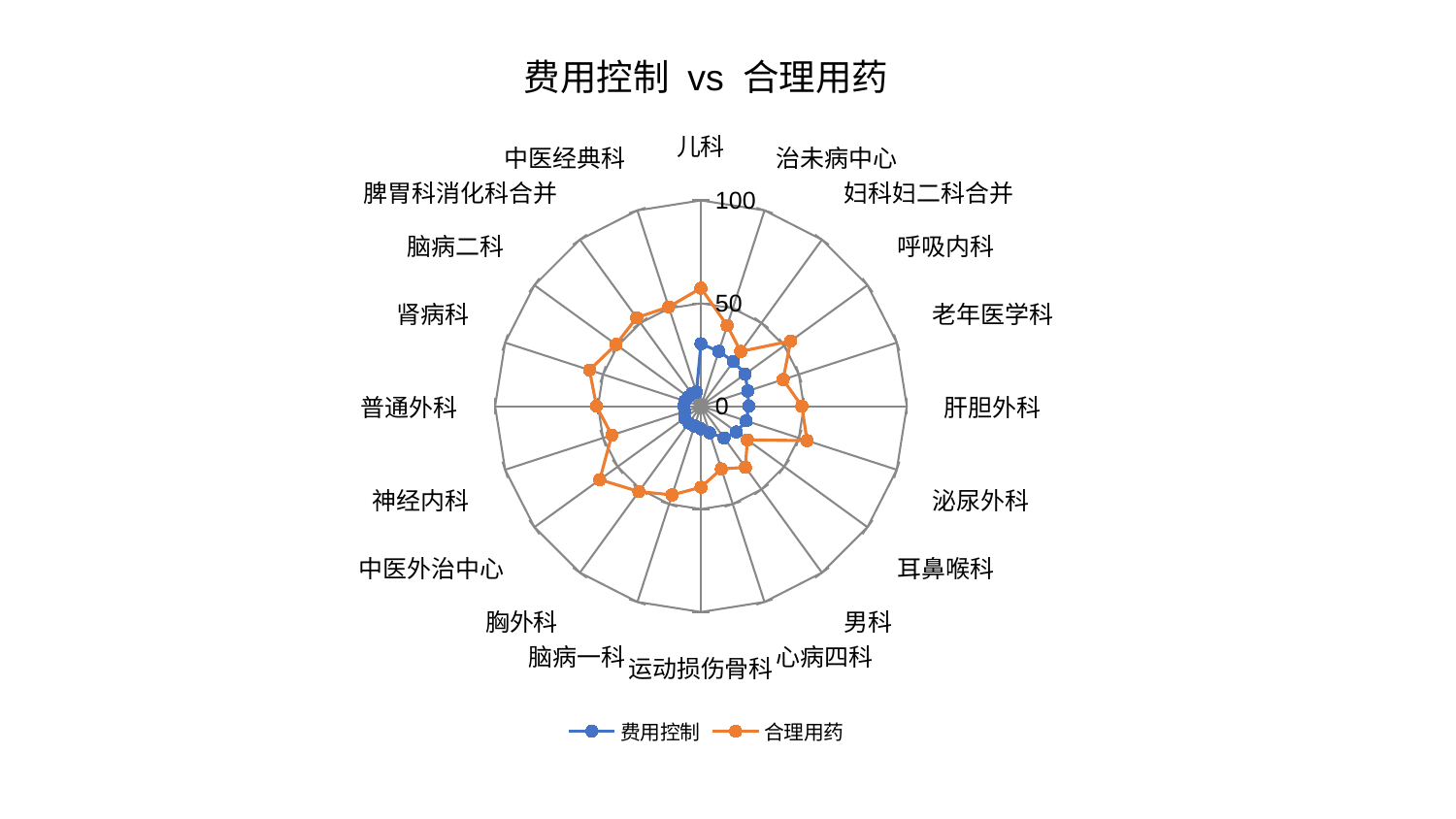

### Chart: 费用控制 vs 合理用药

| Category | 费用控制 | 合理用药 |
|---|---|---|
| 儿科 | 30.3543170759894 | 57.35064888986007 |
| 治未病中心 | 28.000756165466274 | 41.215992324376245 |
| 妇科妇二科合并 | 26.888383745007868 | 32.89268613743828 |
| 呼吸内科 | 26.537075529974324 | 53.90562689525444 |
| 老年医学科 | 23.89102295874879 | 41.96479223260112 |
| 肝胆外科 | 23.29896722562256 | 49.01076791214622 |
| 泌尿外科 | 23.093306108769408 | 54.2063913461148 |
| 耳鼻喉科 | 21.319550603347476 | 27.883943863513124 |
| 男科 | 19.09310957143805 | 36.751395682863006 |
| 心病四科 | 13.63963853756517 | 32.06726195746725 |
| 运动损伤骨科 | 10.99379344332718 | 39.40255966796563 |
| 脑病一科 | 10.122803096364105 | 45.33612128291908 |
| 胸外科 | 10.095965835198212 | 51.29659348699267 |
| 中医外治中心 | 9.786577052004692 | 60.7564923492529 |
| 神经内科 | 8.299896172247193 | 45.53814596677337 |
| 普通外科 | 8.290587531230042 | 50.738183429546154 |
| 肾病科 | 8.23864747717662 | 56.93433999250233 |
| 脑病二科 | 7.71459941612163 | 51.01790357486508 |
| 脾胃科消化科合并 | 7.554010461475136 | 53.147257799247534 |
| 中医经典科 | 7.196776788661434 | 50.71349777508185 |
69